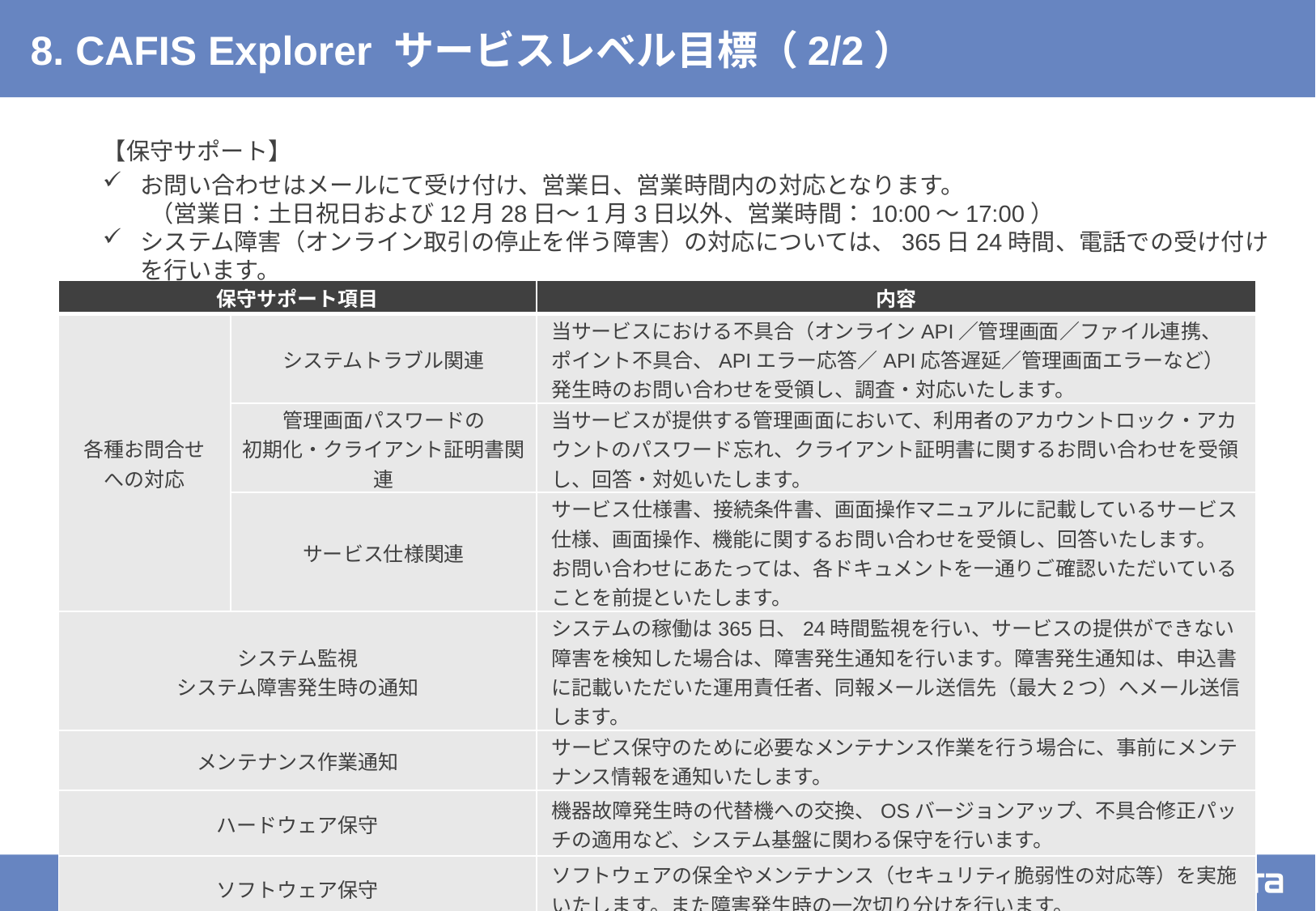

# 8. CAFIS Explorer サービスレベル目標（2/2）
【保守サポート】
お問い合わせはメールにて受け付け、営業日、営業時間内の対応となります。
　　（営業日：土日祝日および12月28日～1月3日以外、営業時間：10:00～17:00）
システム障害（オンライン取引の停止を伴う障害）の対応については、365日24時間、電話での受け付けを行います。
| 保守サポート項目 |  | 内容 |
| --- | --- | --- |
| 各種お問合せ への対応 | システムトラブル関連 | 当サービスにおける不具合（オンラインAPI／管理画面／ファイル連携、ポイント不具合、APIエラー応答／API応答遅延／管理画面エラーなど）発生時のお問い合わせを受領し、調査・対応いたします。 |
|  | 管理画面パスワードの 初期化・クライアント証明書関連 | 当サービスが提供する管理画面において、利用者のアカウントロック・アカウントのパスワード忘れ、クライアント証明書に関するお問い合わせを受領し、回答・対処いたします。 |
|  | サービス仕様関連 | サービス仕様書、接続条件書、画面操作マニュアルに記載しているサービス仕様、画面操作、機能に関するお問い合わせを受領し、回答いたします。 お問い合わせにあたっては、各ドキュメントを一通りご確認いただいていることを前提といたします。 |
| システム監視 システム障害発生時の通知 |  | システムの稼働は365日、24時間監視を行い、サービスの提供ができない障害を検知した場合は、障害発生通知を行います。障害発生通知は、申込書に記載いただいた運用責任者、同報メール送信先（最大2つ）へメール送信します。 |
| メンテナンス作業通知 |  | サービス保守のために必要なメンテナンス作業を行う場合に、事前にメンテナンス情報を通知いたします。 |
| ハードウェア保守 |  | 機器故障発生時の代替機への交換、OSバージョンアップ、不具合修正パッチの適用など、システム基盤に関わる保守を行います。 |
| ソフトウェア保守 |  | ソフトウェアの保全やメンテナンス（セキュリティ脆弱性の対応等）を実施いたします。また障害発生時の一次切り分けを行います。 |